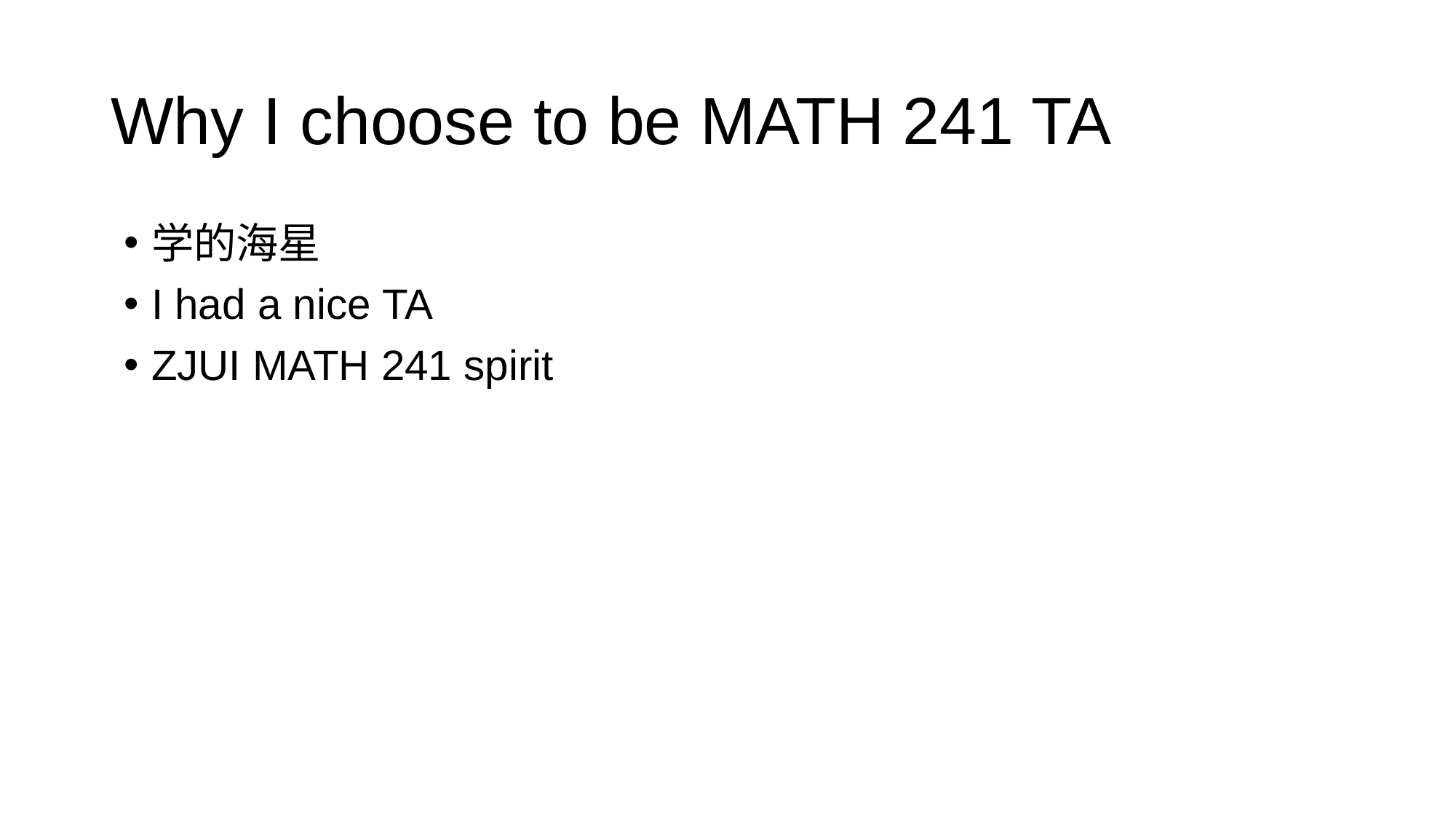

# Why I choose to be MATH 241 TA
学的海星
I had a nice TA
ZJUI MATH 241 spirit